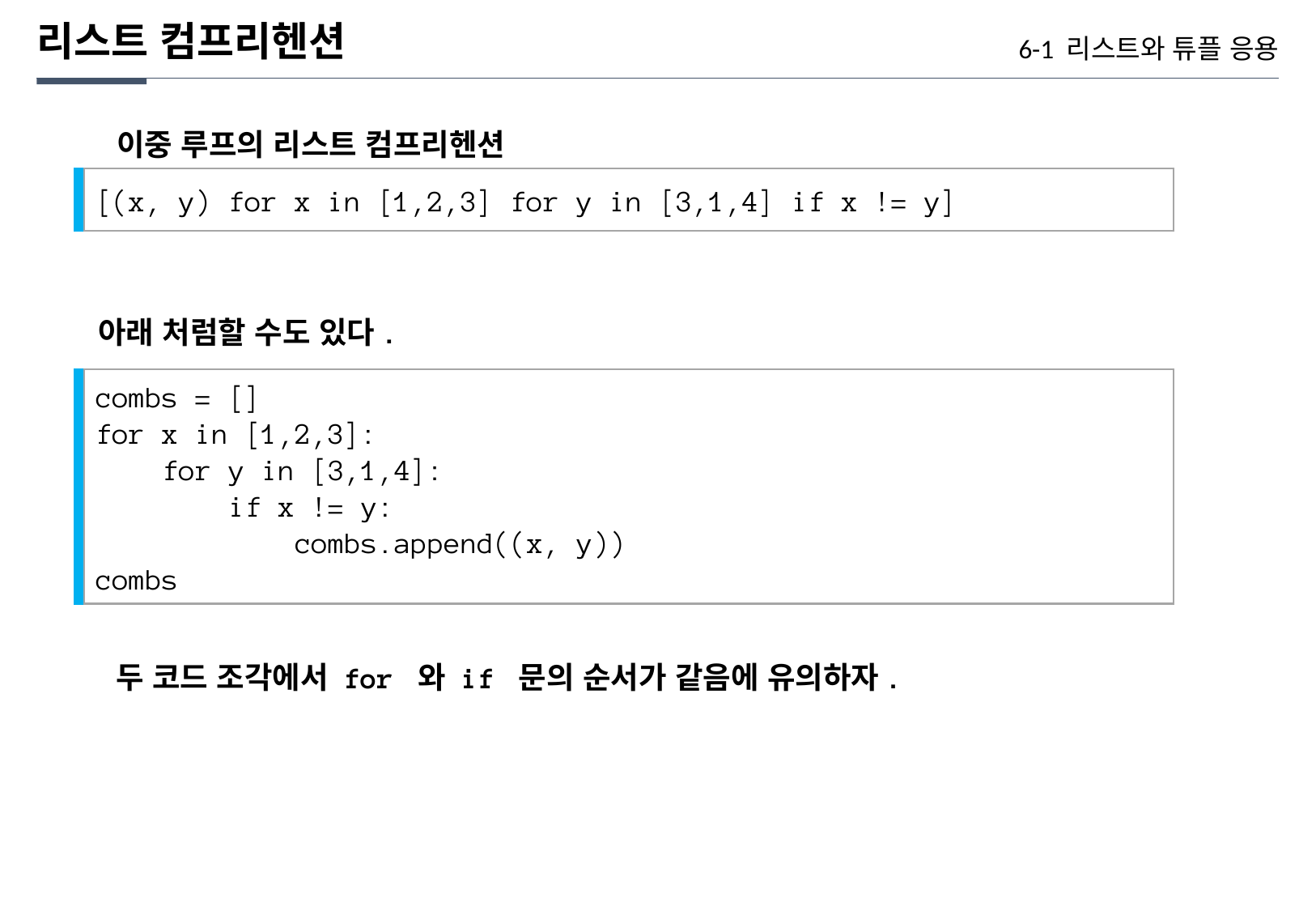

리스트 컴프리헨션
6-1 리스트와 튜플 응용
이중 루프의 리스트 컴프리헨션

[(x, y) for x in [1,2,3] for y in [3,1,4] if x != y]
아래 처럼할 수도 있다.

combs = []
for x in [1,2,3]:
    for y in [3,1,4]:
        if x != y:
            combs.append((x, y))
combs
두 코드 조각에서 for 와 if 문의 순서가 같음에 유의하자.